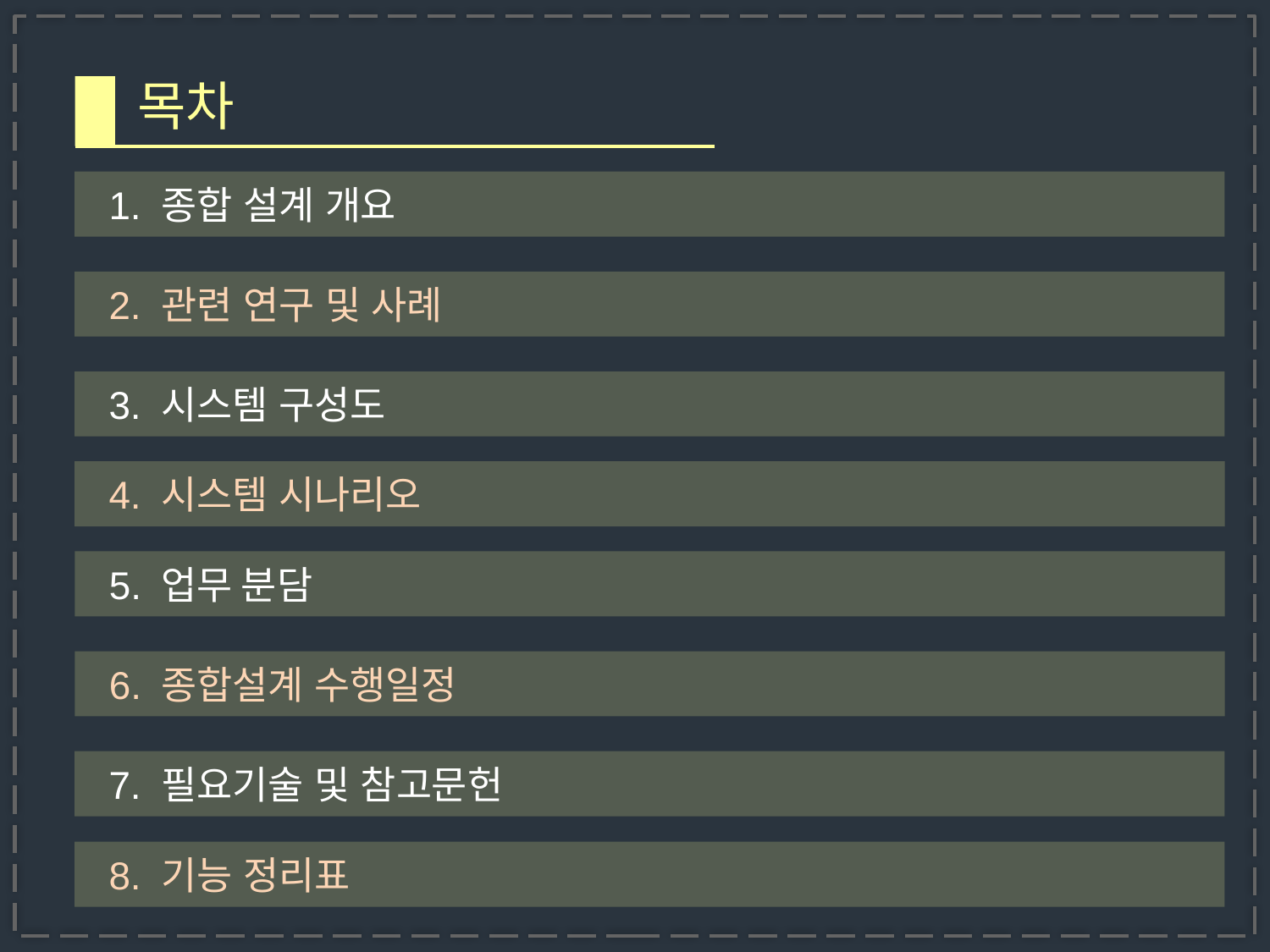

목차

목차

  1. 종합 설계 개요
  1. 종합 설계 개요
  2. 관련 연구 및 사례
  2. 관련 연구 및 사례
  3. 시스템 수행 시나리오
  3. 시스템 구성도
  4. 시스템 구성도
  4. 시스템 시나리오
  5. 개발환경 및 개발방법
  5. 업무 분담
  6. 업무 분담
  6. 종합설계 수행일정
  7. 종합설계 수행일정
  7. 필요기술 및 참고문헌
  8. 필요기술 및 참고문헌
  8. 기능 정리표